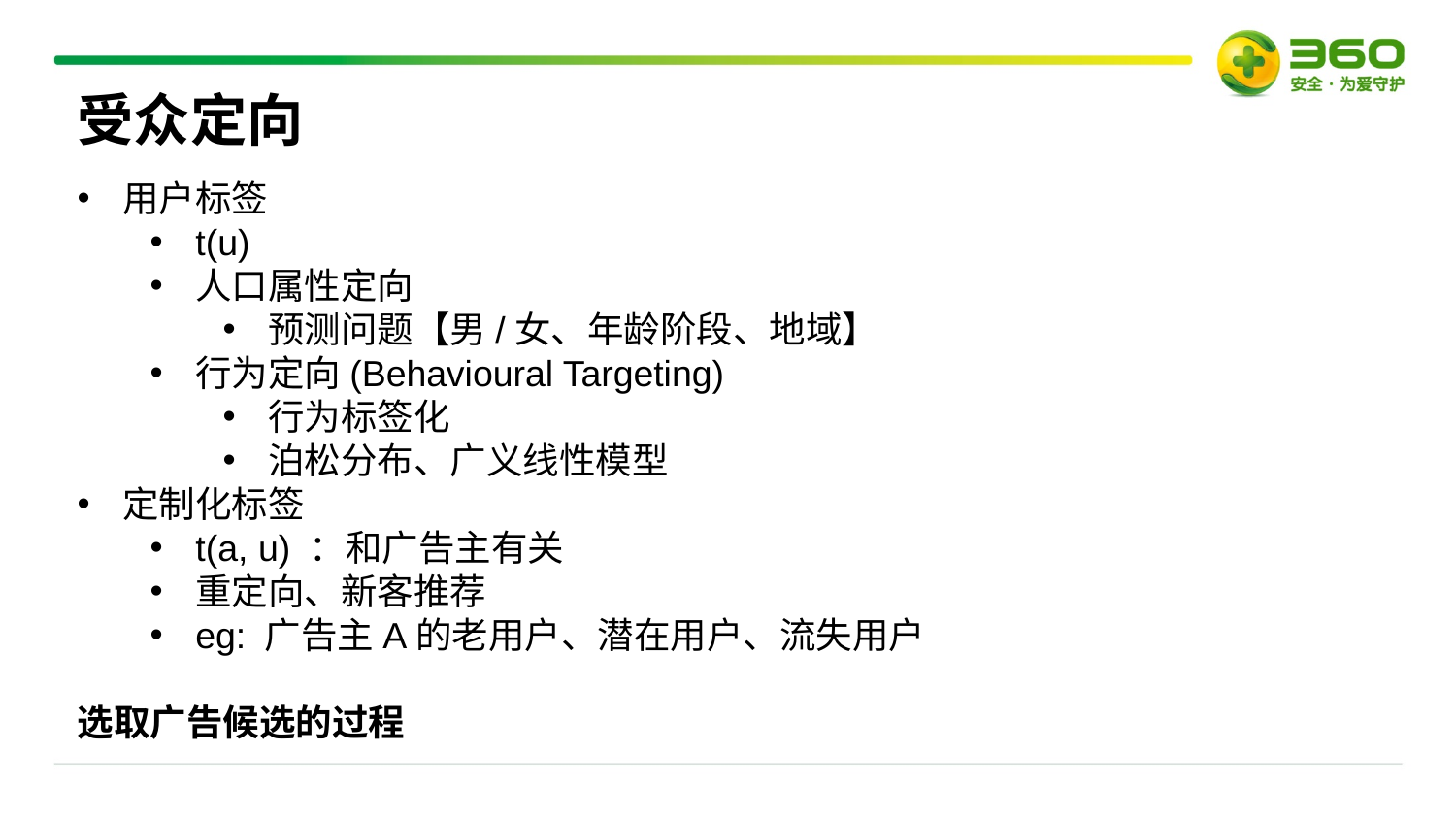

受众定向
用户标签
t(u)
人口属性定向
预测问题【男/女、年龄阶段、地域】
行为定向(Behavioural Targeting)
行为标签化
泊松分布、广义线性模型
定制化标签
t(a, u) ：和广告主有关
重定向、新客推荐
eg: 广告主A的老用户、潜在用户、流失用户

选取广告候选的过程